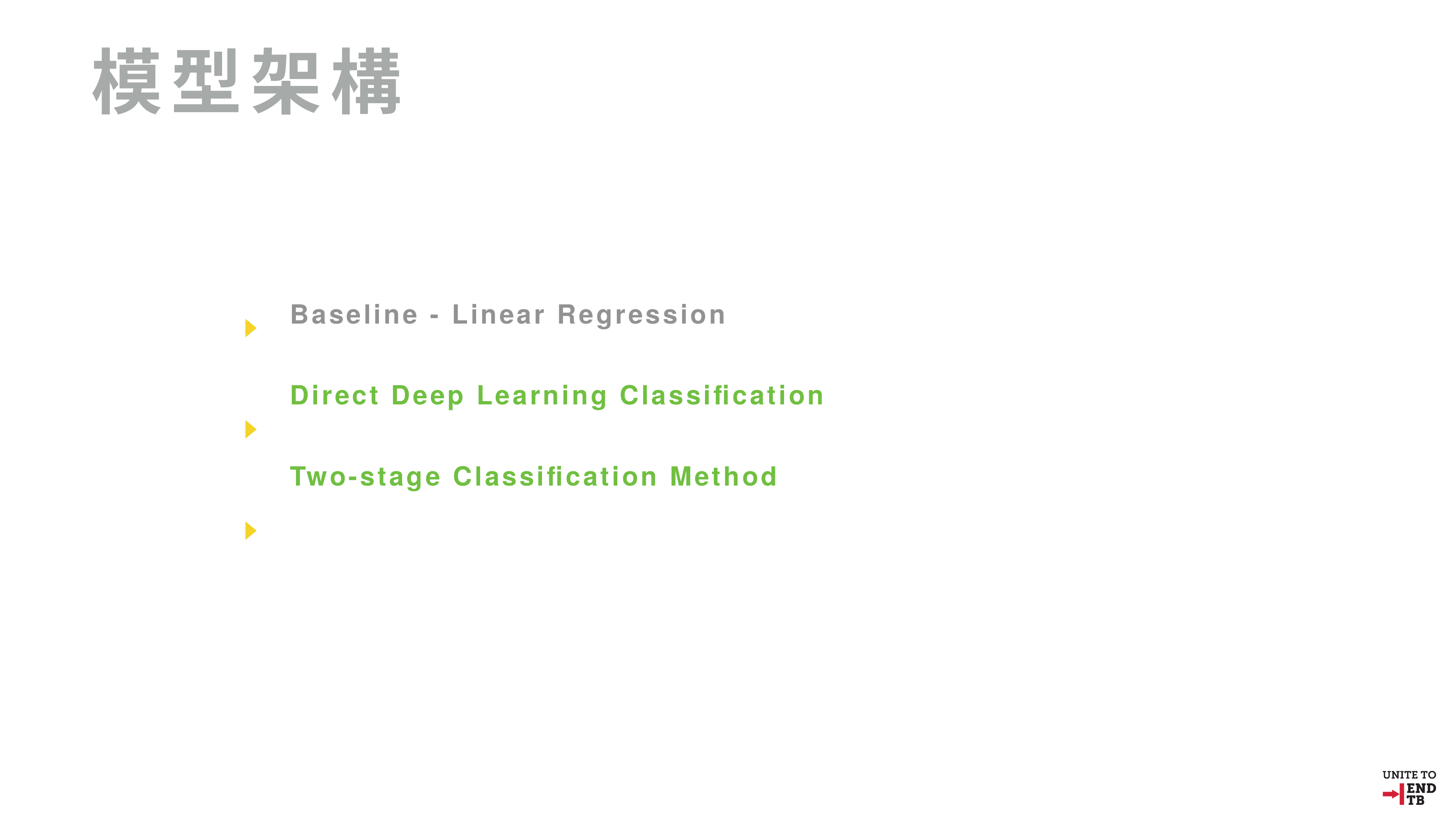

59
模型架構

Baseline - Linear Regression
Direct Deep Learning Classification
Two-stage Classification Method